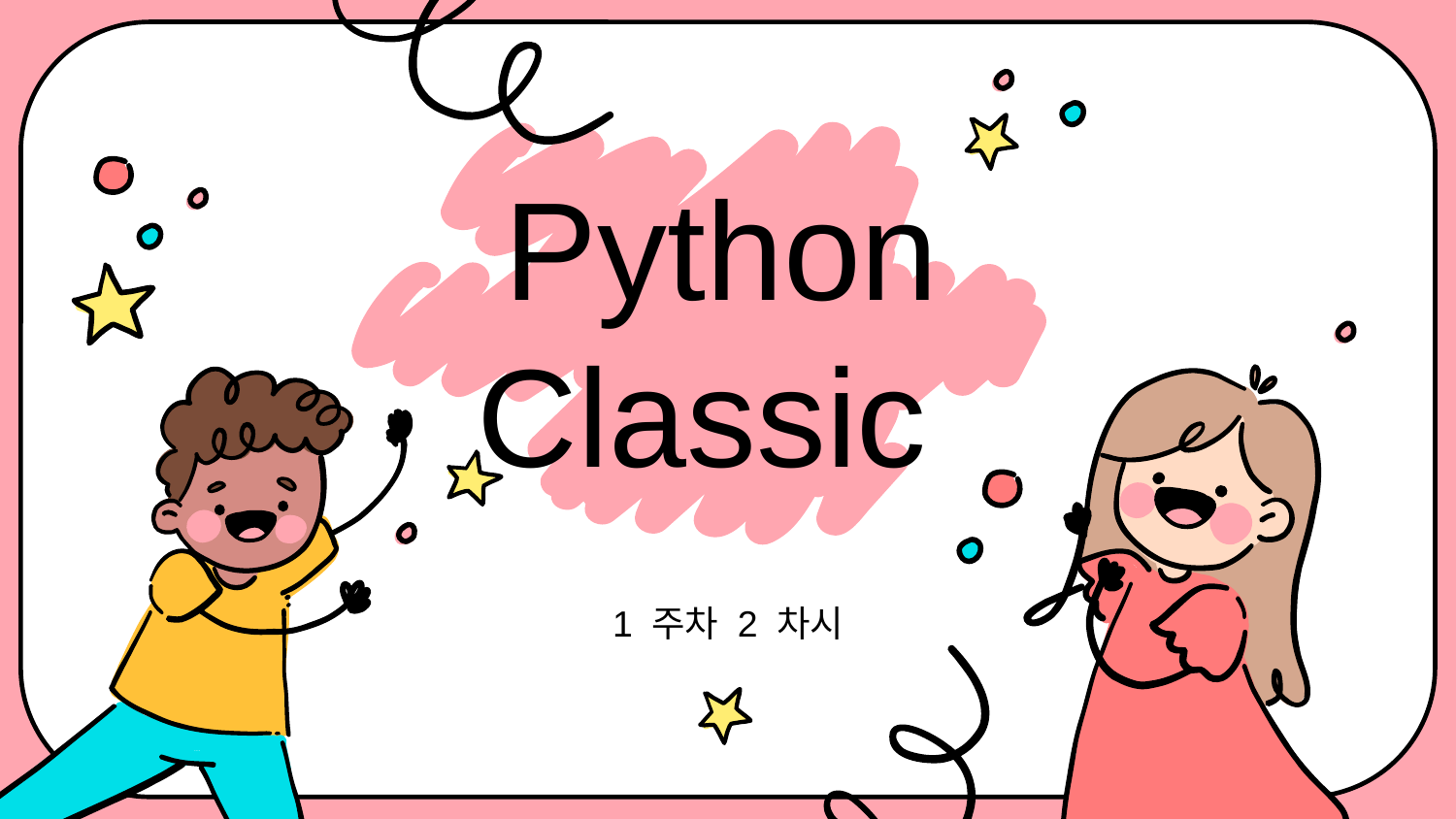

# Python Classic

1 주차 2 차시